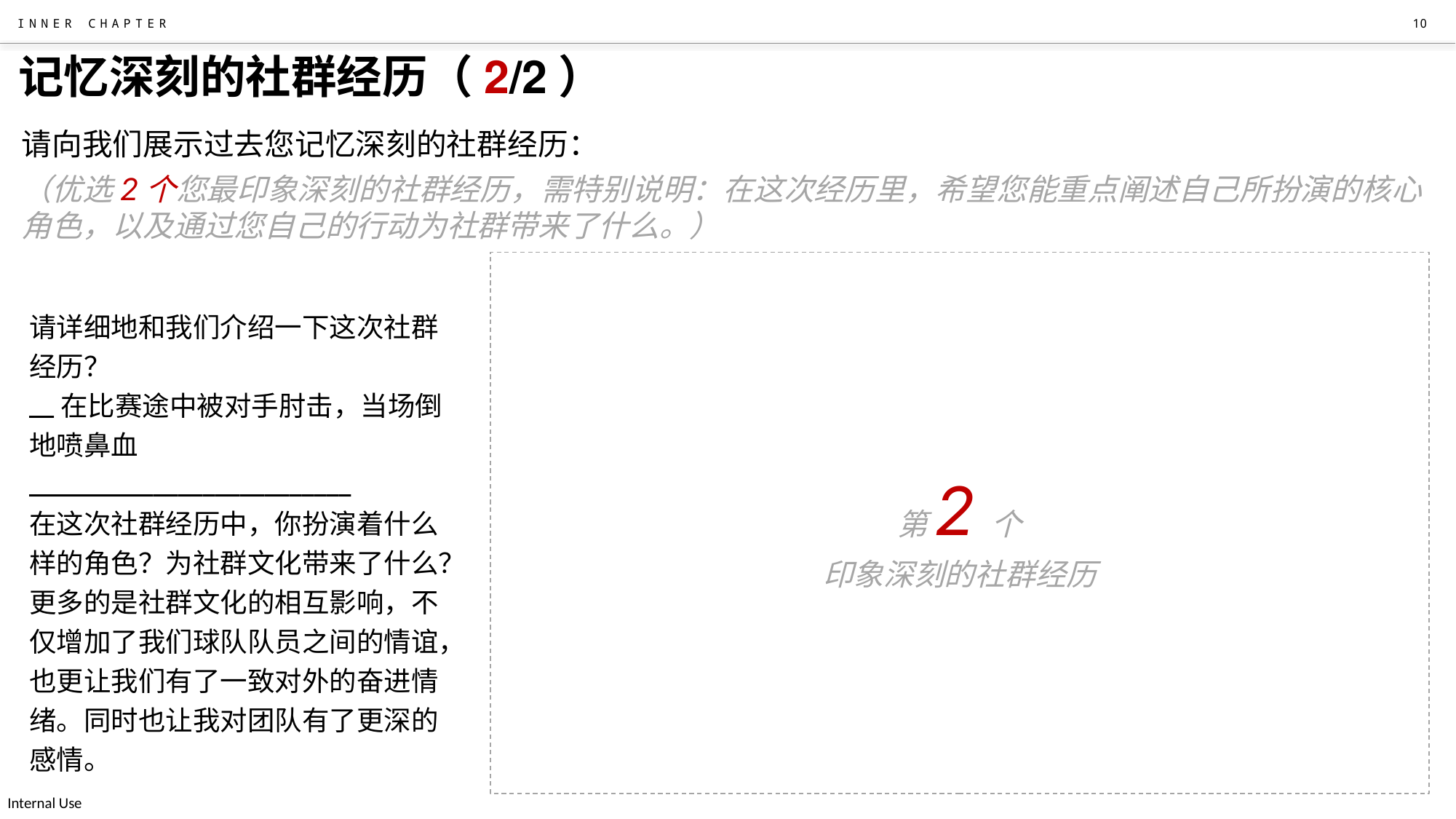

10
# 记忆深刻的社群经历（2/2）
请向我们展示过去您记忆深刻的社群经历：
（优选2个您最印象深刻的社群经历，需特别说明：在这次经历里，希望您能重点阐述自己所扮演的核心角色，以及通过您自己的行动为社群带来了什么。）

请详细地和我们介绍一下这次社群经历？
__在比赛途中被对手肘击，当场倒地喷鼻血__________________________
在这次社群经历中，你扮演着什么样的角色？为社群文化带来了什么？
更多的是社群文化的相互影响，不仅增加了我们球队队员之间的情谊，也更让我们有了一致对外的奋进情绪。同时也让我对团队有了更深的感情。
第2个
印象深刻的社群经历